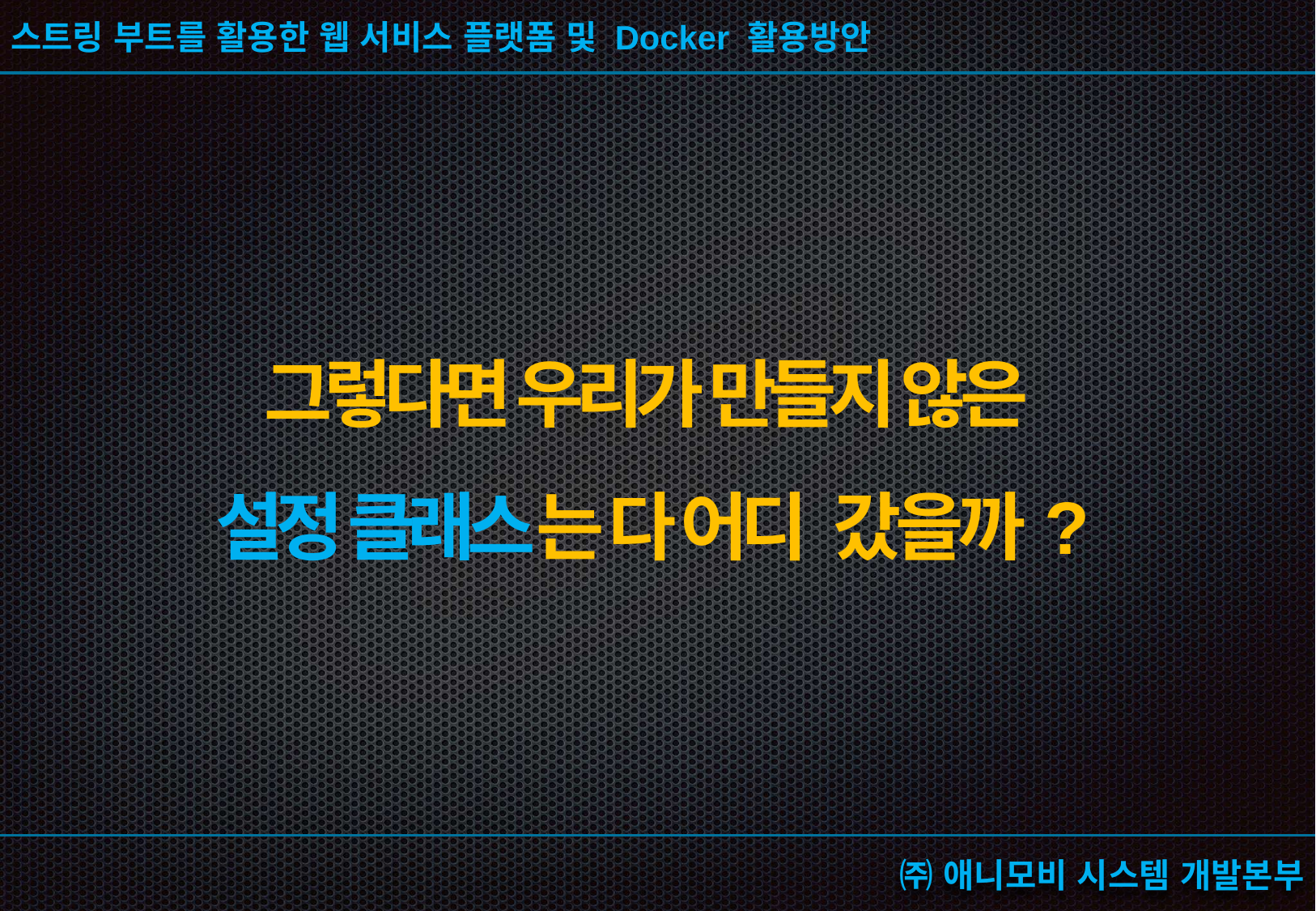

# 그렇다면 우리가 만들지 않은 설정 클래스는 다 어디  갔을까?